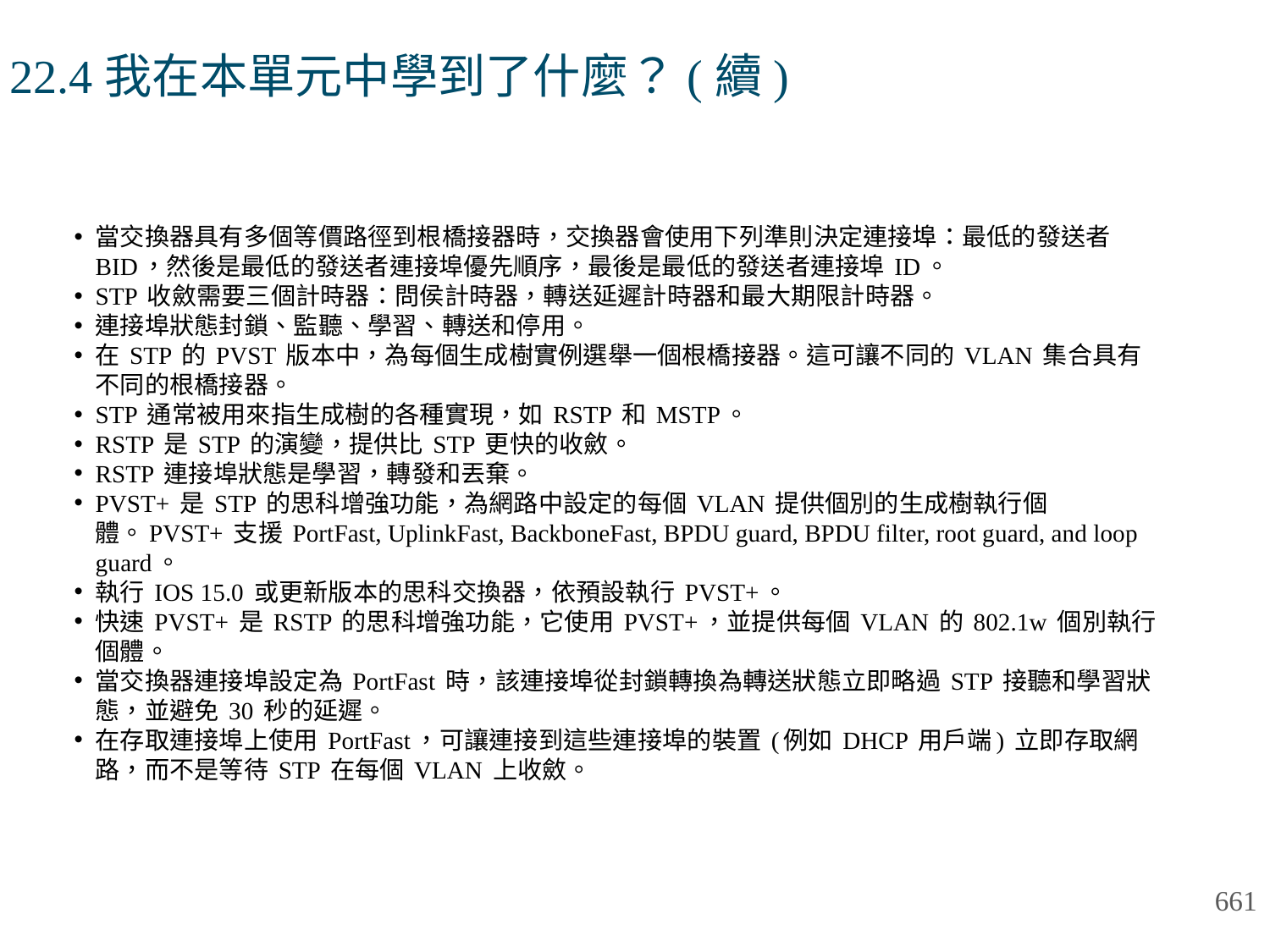

# 22.4我在本單元中學到了什麼？(續)
當交換器具有多個等價路徑到根橋接器時，交換器會使用下列準則決定連接埠：最低的發送者 BID，然後是最低的發送者連接埠優先順序，最後是最低的發送者連接埠 ID。
STP 收斂需要三個計時器：問侯計時器，轉送延遲計時器和最大期限計時器。
連接埠狀態封鎖、監聽、學習、轉送和停用。
在 STP 的 PVST 版本中，為每個生成樹實例選舉一個根橋接器。這可讓不同的 VLAN 集合具有不同的根橋接器。
STP 通常被用來指生成樹的各種實現，如 RSTP 和 MSTP。
RSTP 是 STP 的演變，提供比 STP 更快的收斂。
RSTP 連接埠狀態是學習，轉發和丟棄。
PVST+ 是 STP 的思科增強功能，為網路中設定的每個 VLAN 提供個別的生成樹執行個體。PVST+ 支援 PortFast, UplinkFast, BackboneFast, BPDU guard, BPDU filter, root guard, and loop guard。
執行 IOS 15.0 或更新版本的思科交換器，依預設執行 PVST+。
快速 PVST+ 是 RSTP 的思科增強功能，它使用 PVST+，並提供每個 VLAN 的 802.1w 個別執行個體。
當交換器連接埠設定為 PortFast 時，該連接埠從封鎖轉換為轉送狀態立即略過 STP 接聽和學習狀態，並避免 30 秒的延遲。
在存取連接埠上使用 PortFast，可讓連接到這些連接埠的裝置 (例如 DHCP 用戶端) 立即存取網路，而不是等待 STP 在每個 VLAN 上收斂。

661